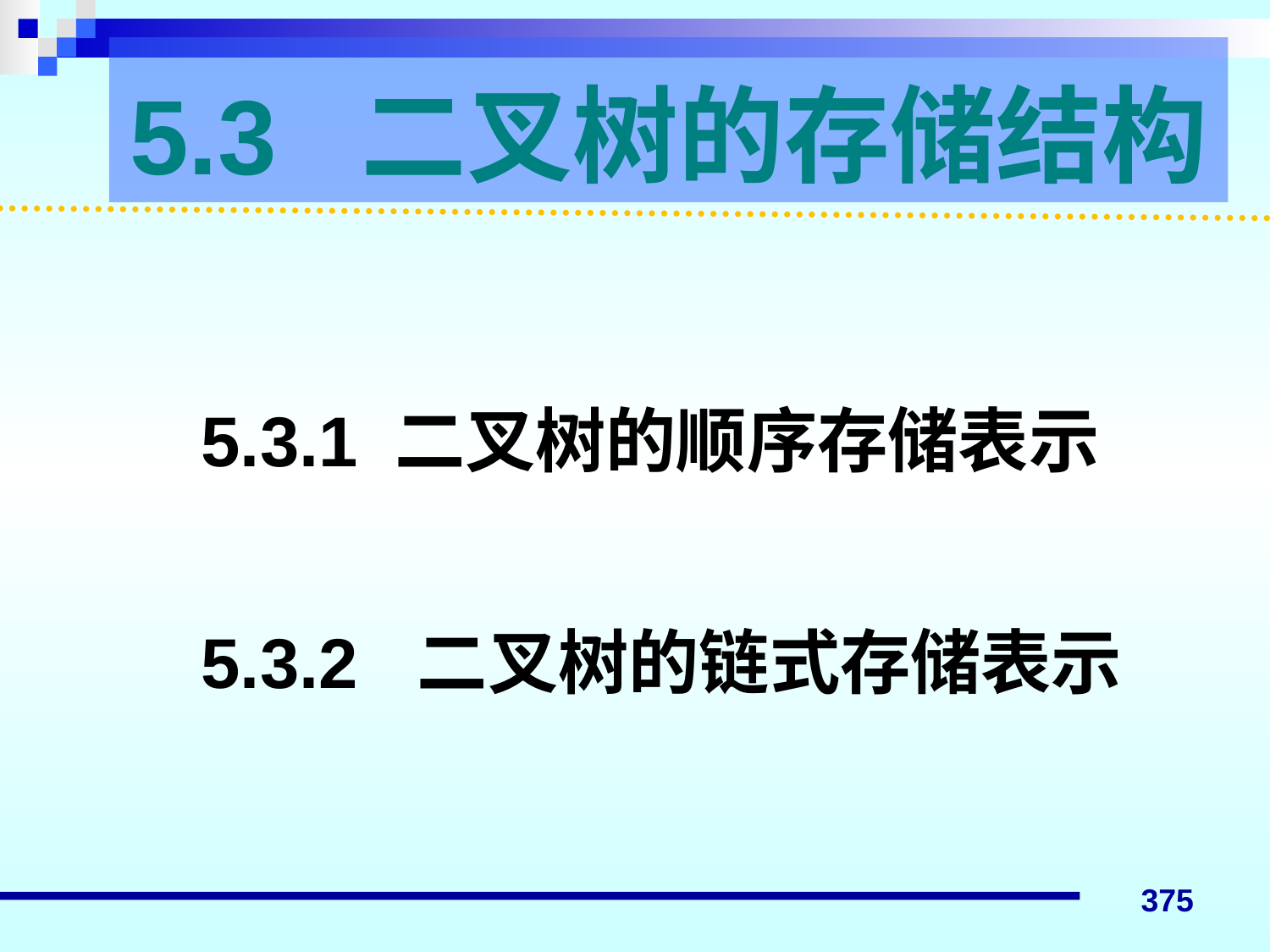

5.3  二叉树的存储结构
5.3.1 二叉树的顺序存储表示
5.3.2 二叉树的链式存储表示
375